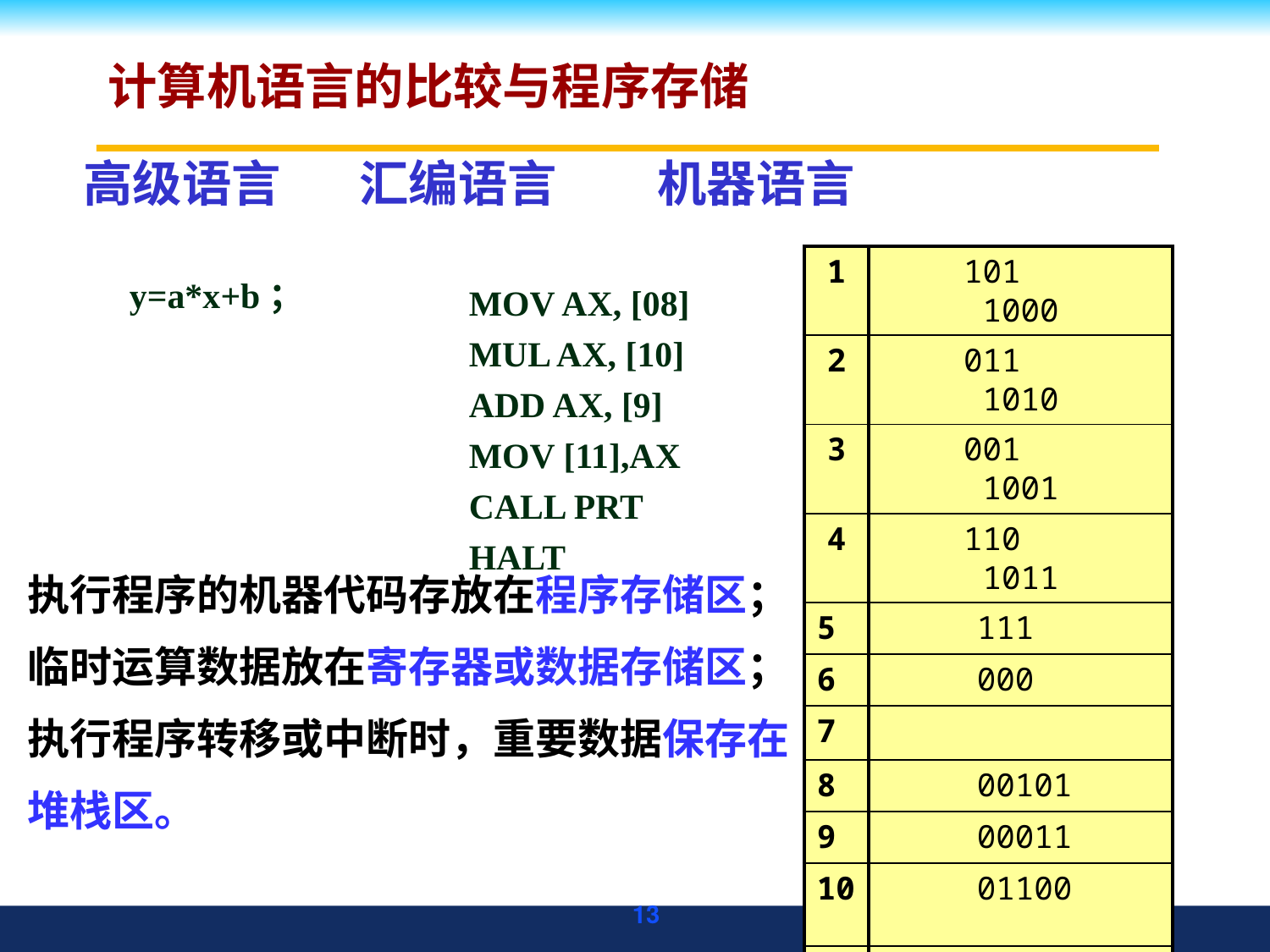

# 计算机语言的比较与程序存储
    高级语言       汇编语言         机器语言

执行程序的机器代码存放在程序存储区；
临时运算数据放在寄存器或数据存储区；
执行程序转移或中断时，重要数据保存在
堆栈区。
| 1 | 101 1000 |
| --- | --- |
| 2 | 011 1010 |
| 3 | 001 1001 |
| 4 | 110 1011 |
| 5 | 111 |
| 6 | 000 |
| 7 |  |
| 8 | 00101 |
| 9 | 00011 |
| 10 | 01100 |
| 11 |  |
	MOV AX, [08]
	MUL AX, [10]
	ADD AX, [9]
	MOV [11],AX
	CALL PRT
	HALT
y=a*x+b；
13